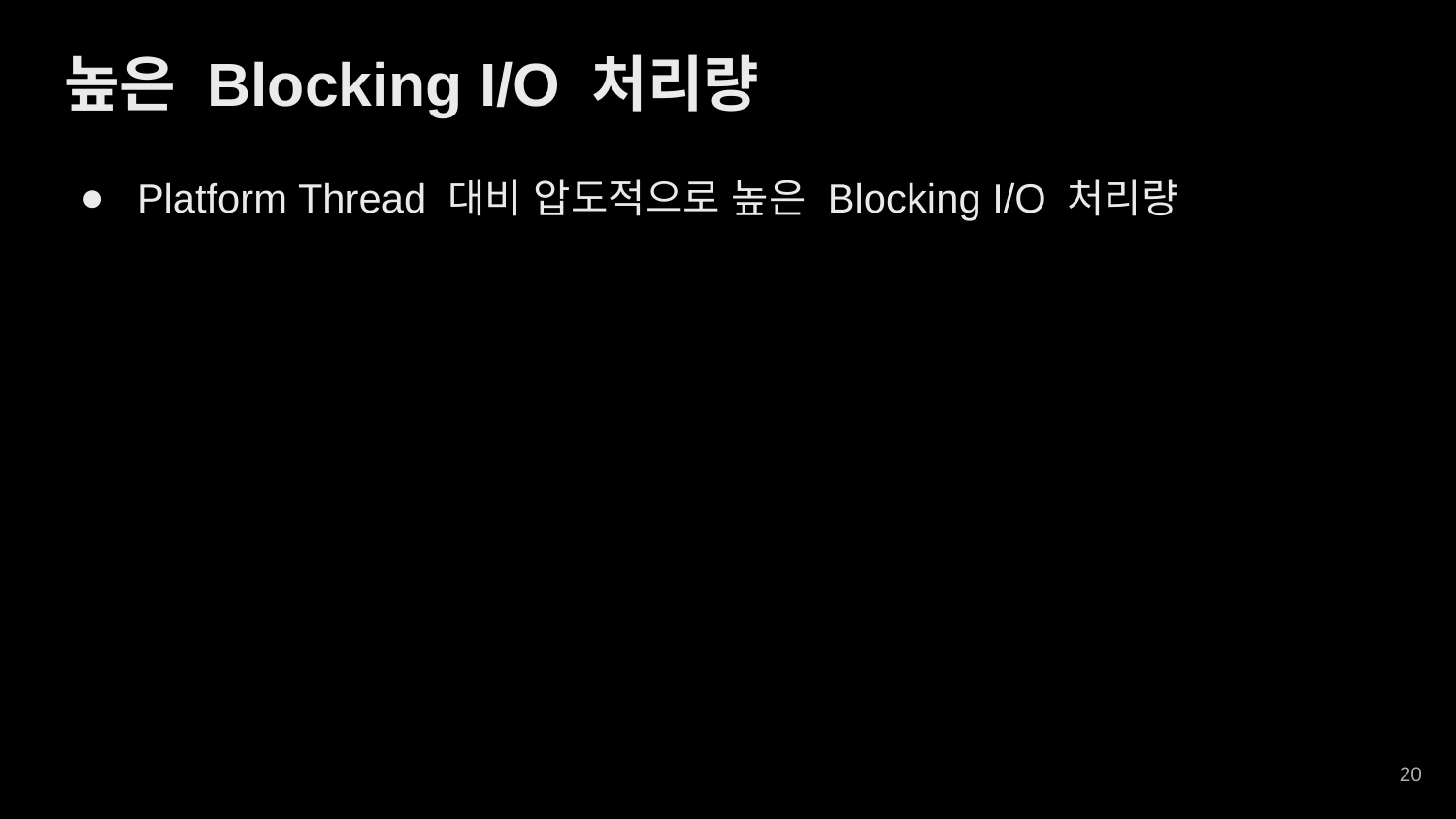

높은 Blocking I/O 처리량
Platform Thread 대비 압도적으로 높은 Blocking I/O 처리량
20